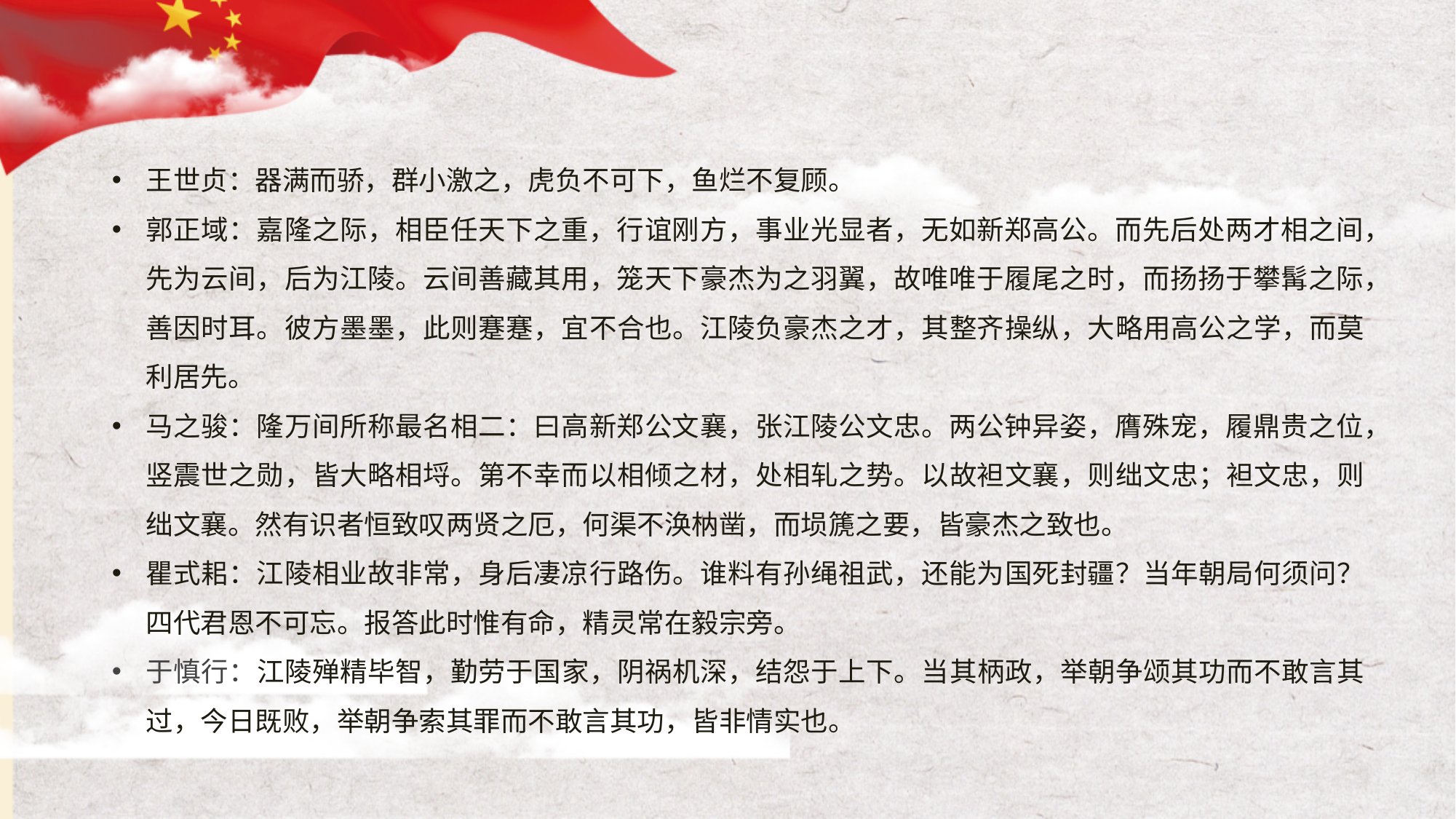

王世贞：器满而骄，群小激之，虎负不可下，鱼烂不复顾。
郭正域：嘉隆之际，相臣任天下之重，行谊刚方，事业光显者，无如新郑高公。而先后处两才相之间，先为云间，后为江陵。云间善藏其用，笼天下豪杰为之羽翼，故唯唯于履尾之时，而扬扬于攀髯之际，善因时耳。彼方墨墨，此则蹇蹇，宜不合也。江陵负豪杰之才，其整齐操纵，大略用高公之学，而莫利居先。
马之骏：隆万间所称最名相二：曰高新郑公文襄，张江陵公文忠。两公钟异姿，膺殊宠，履鼎贵之位，竖震世之勋，皆大略相埒。第不幸而以相倾之材，处相轧之势。以故袒文襄，则绌文忠；袒文忠，则绌文襄。然有识者恒致叹两贤之厄，何渠不涣枘凿，而埙篪之要，皆豪杰之致也。
瞿式耜：江陵相业故非常，身后凄凉行路伤。谁料有孙绳祖武，还能为国死封疆？当年朝局何须问？四代君恩不可忘。报答此时惟有命，精灵常在毅宗旁。
于慎行：江陵殚精毕智，勤劳于国家，阴祸机深，结怨于上下。当其柄政，举朝争颂其功而不敢言其过，今日既败，举朝争索其罪而不敢言其功，皆非情实也。